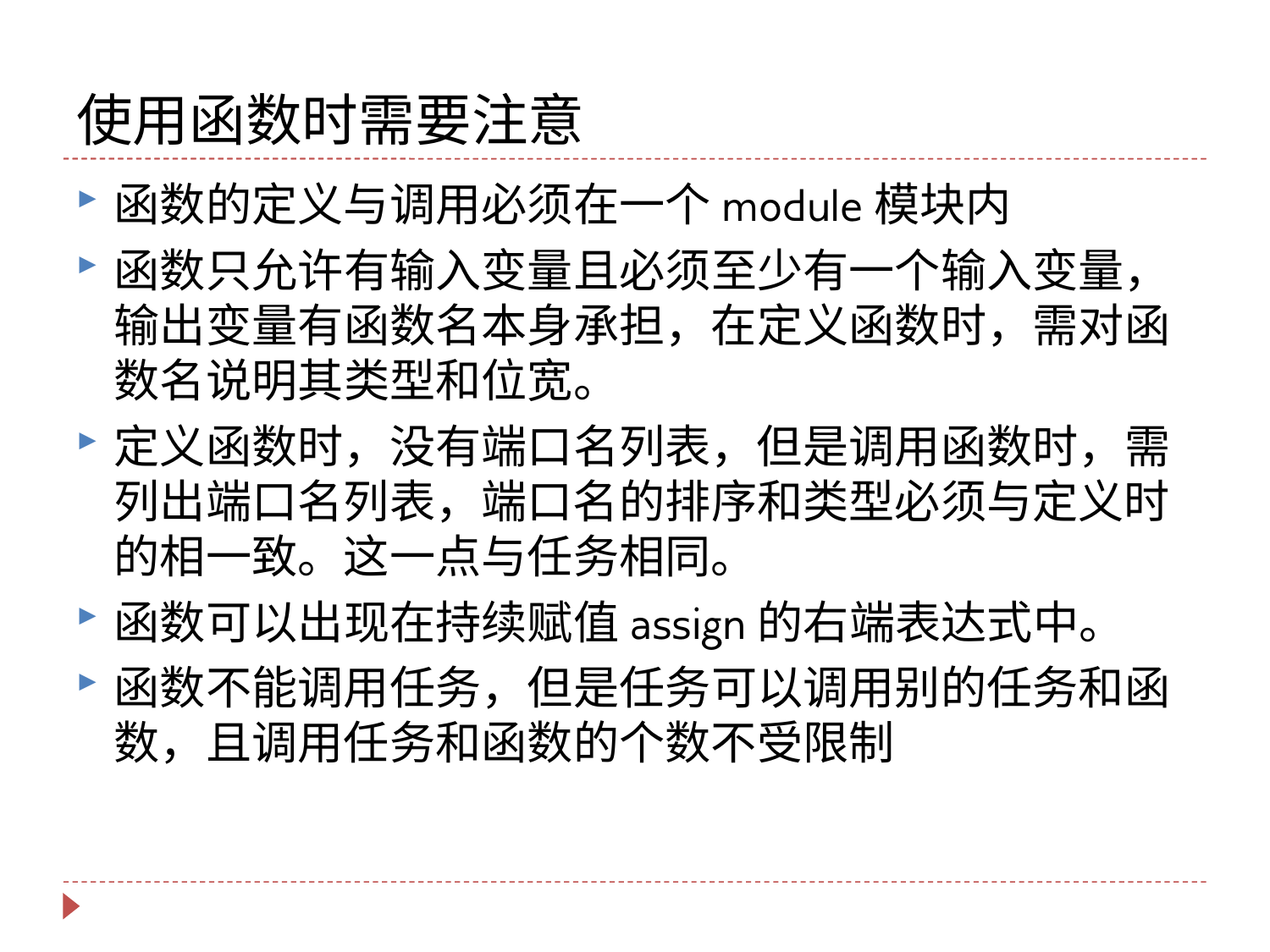

# 使用函数时需要注意
函数的定义与调用必须在一个module模块内
函数只允许有输入变量且必须至少有一个输入变量，输出变量有函数名本身承担，在定义函数时，需对函数名说明其类型和位宽。
定义函数时，没有端口名列表，但是调用函数时，需列出端口名列表，端口名的排序和类型必须与定义时的相一致。这一点与任务相同。
函数可以出现在持续赋值assign的右端表达式中。
函数不能调用任务，但是任务可以调用别的任务和函数，且调用任务和函数的个数不受限制